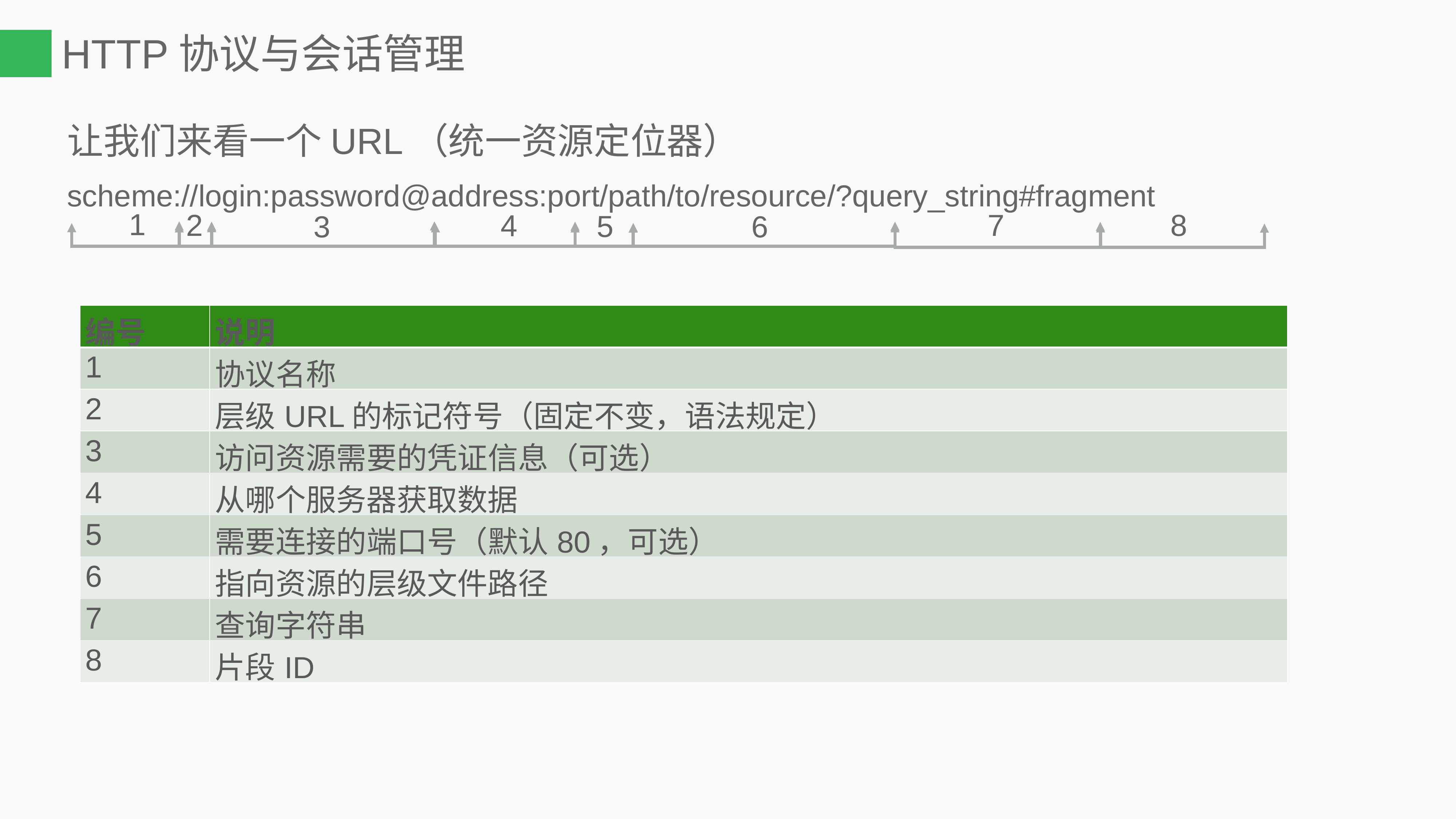

# HTTP协议与会话管理
让我们来看一个URL（统一资源定位器）
scheme://login:password@address:port/path/to/resource/?query_string#fragment

1
7
8
2
4
5
3
6

| 编号 | 说明 |
| --- | --- |
| 1 | 协议名称 |
| 2 | 层级URL的标记符号（固定不变，语法规定） |
| 3 | 访问资源需要的凭证信息（可选） |
| 4 | 从哪个服务器获取数据 |
| 5 | 需要连接的端口号（默认80，可选） |
| 6 | 指向资源的层级文件路径 |
| 7 | 查询字符串 |
| 8 | 片段ID |